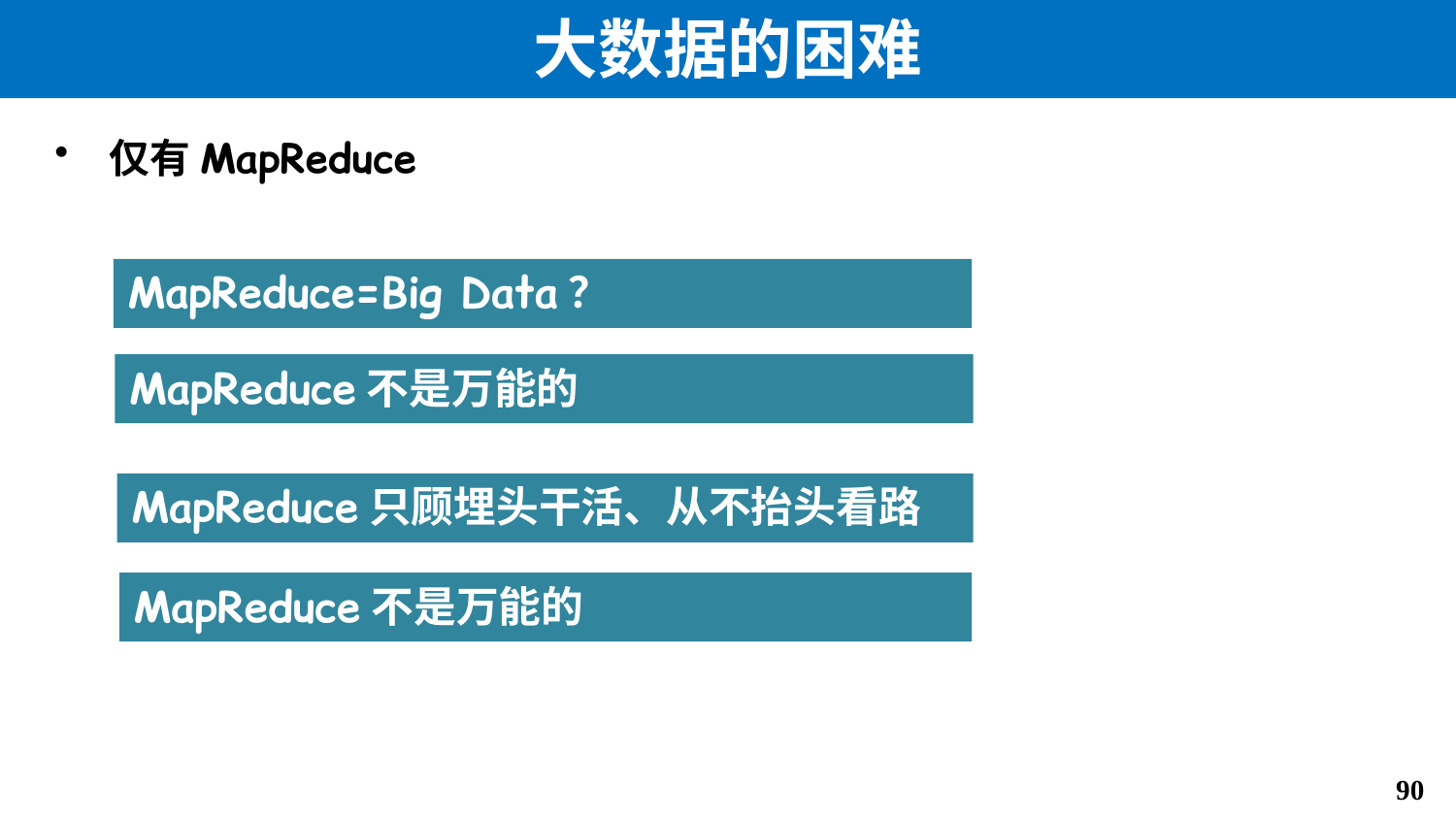

# 大数据的困难
仅有MapReduce

MapReduce=Big Data？
MapReduce不是万能的
MapReduce只顾埋头干活、从不抬头看路
MapReduce不是万能的